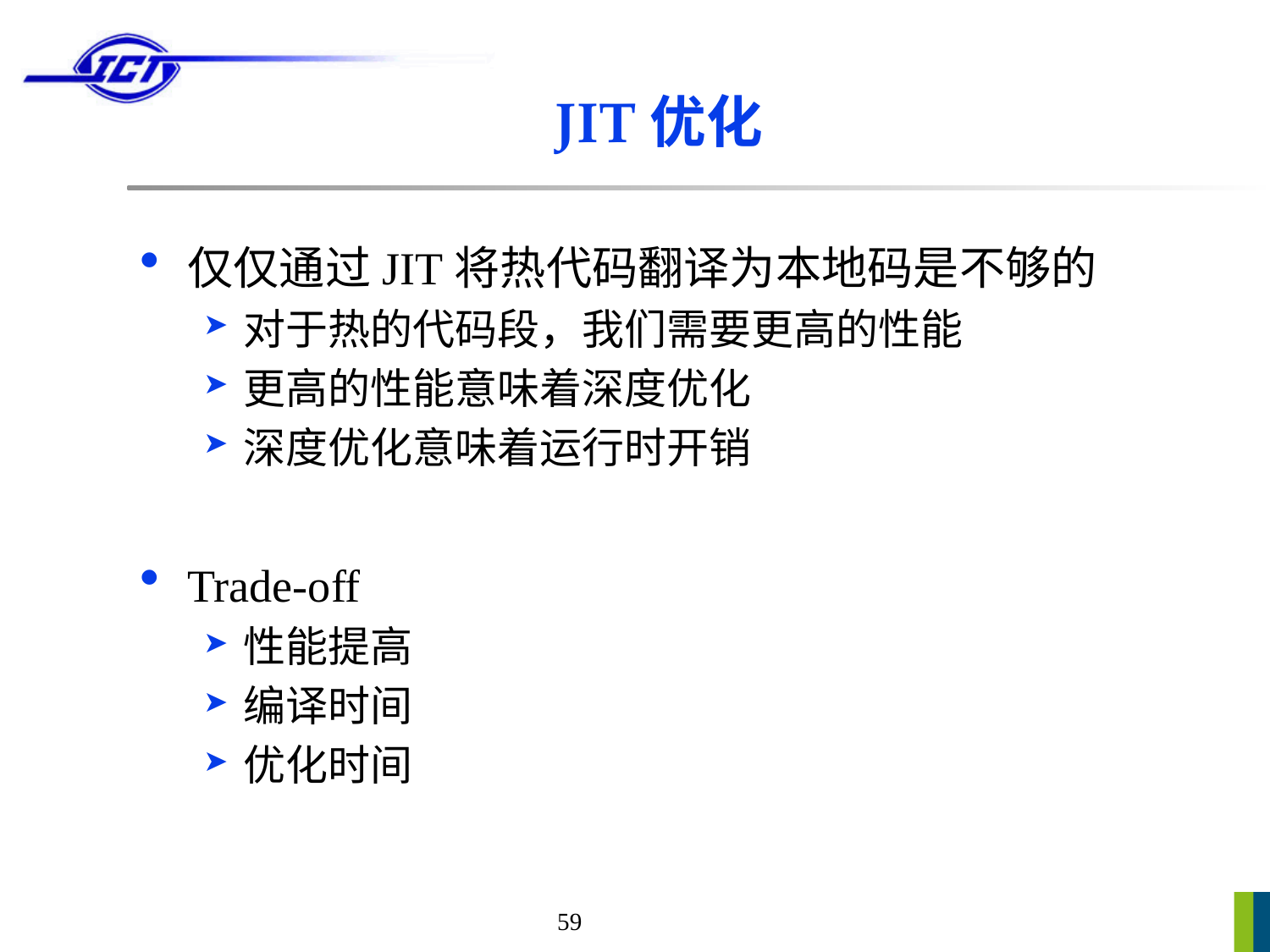

# JIT优化
仅仅通过JIT将热代码翻译为本地码是不够的
对于热的代码段，我们需要更高的性能
更高的性能意味着深度优化
深度优化意味着运行时开销

Trade-off
性能提高
编译时间
优化时间